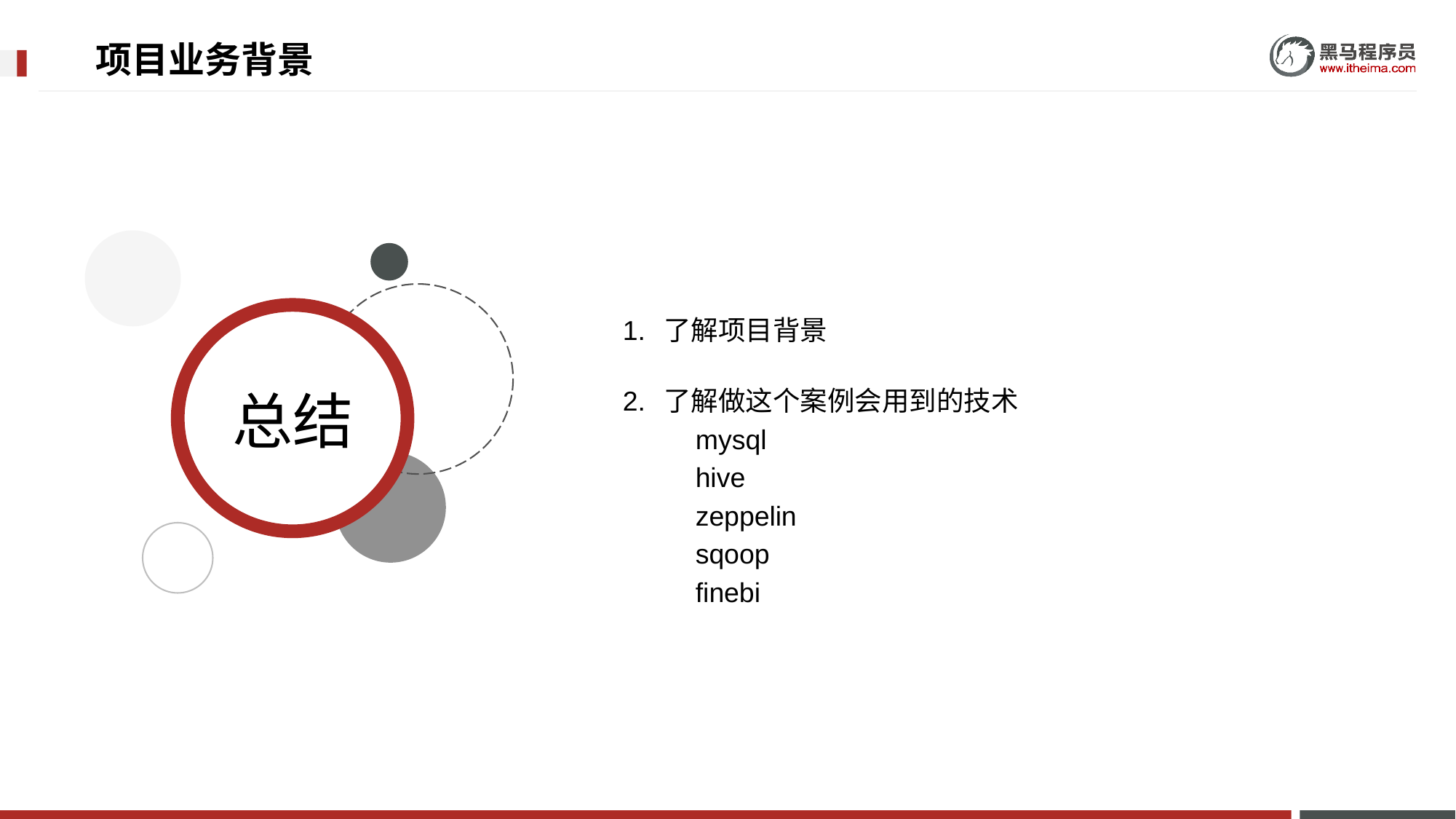

# 项目业务背景
了解项目背景
了解做这个案例会用到的技术
mysql
hive
zeppelin
sqoop
finebi